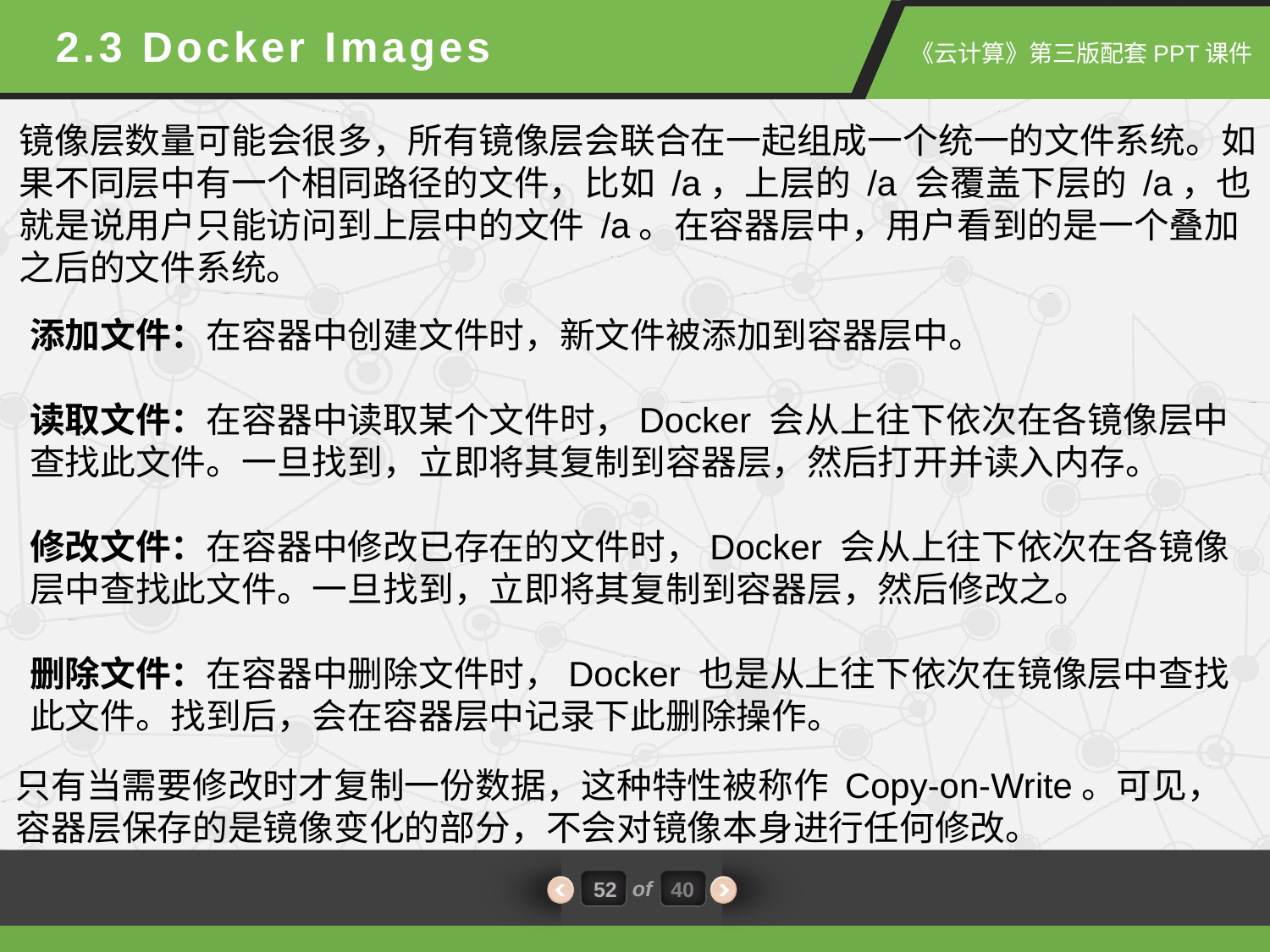

2.3 Docker Images
镜像层数量可能会很多，所有镜像层会联合在一起组成一个统一的文件系统。如果不同层中有一个相同路径的文件，比如 /a，上层的 /a 会覆盖下层的 /a，也就是说用户只能访问到上层中的文件 /a。在容器层中，用户看到的是一个叠加之后的文件系统。
添加文件：在容器中创建文件时，新文件被添加到容器层中。

读取文件：在容器中读取某个文件时，Docker 会从上往下依次在各镜像层中查找此文件。一旦找到，立即将其复制到容器层，然后打开并读入内存。

修改文件：在容器中修改已存在的文件时，Docker 会从上往下依次在各镜像层中查找此文件。一旦找到，立即将其复制到容器层，然后修改之。

删除文件：在容器中删除文件时，Docker 也是从上往下依次在镜像层中查找此文件。找到后，会在容器层中记录下此删除操作。
只有当需要修改时才复制一份数据，这种特性被称作 Copy-on-Write。可见，容器层保存的是镜像变化的部分，不会对镜像本身进行任何修改。
52